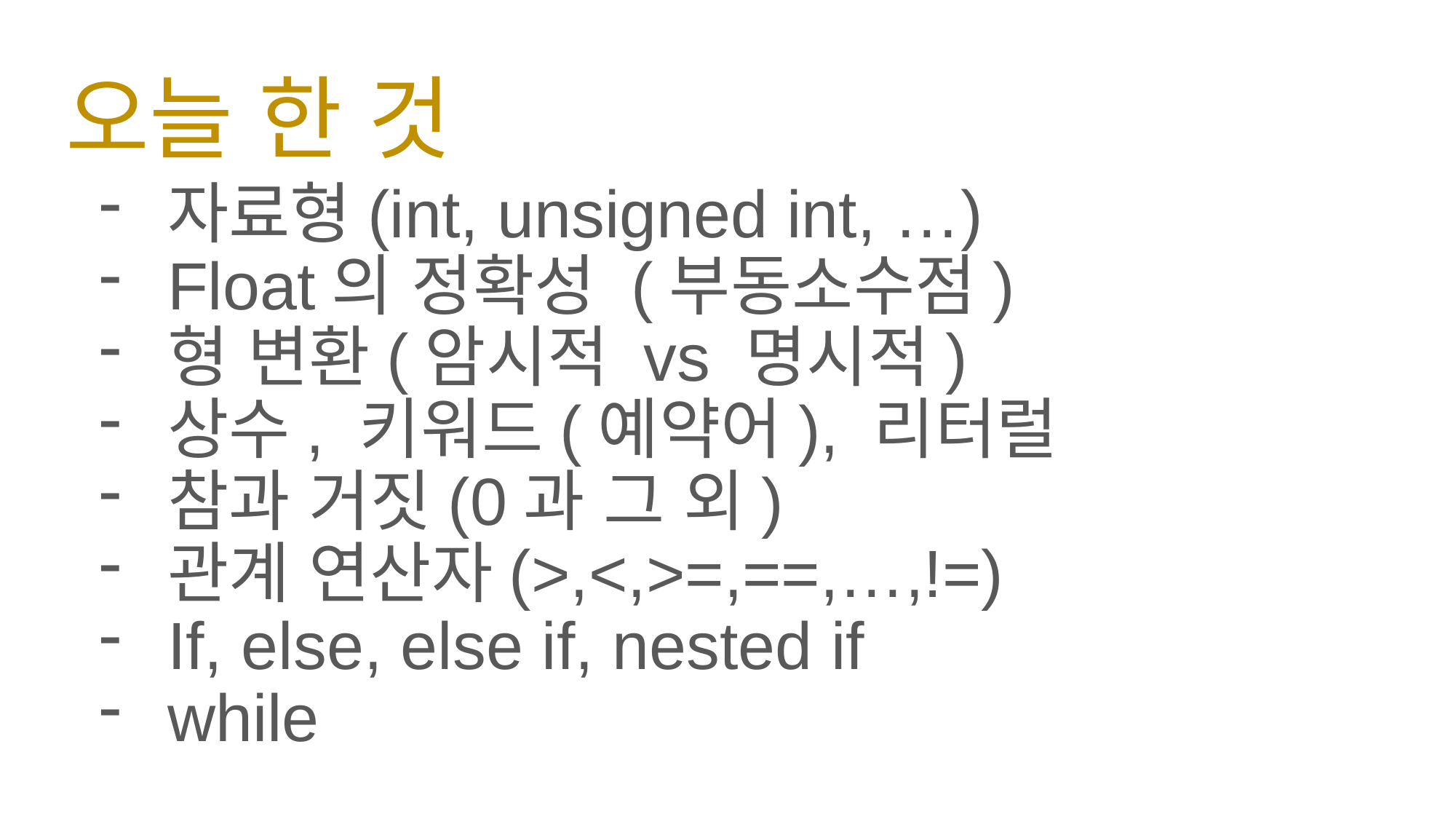

# 오늘 한 것
자료형(int, unsigned int, …)
Float의 정확성 (부동소수점)
형 변환(암시적 vs 명시적)
상수, 키워드(예약어), 리터럴
참과 거짓(0과 그 외)
관계 연산자(>,<,>=,==,…,!=)
If, else, else if, nested if
while